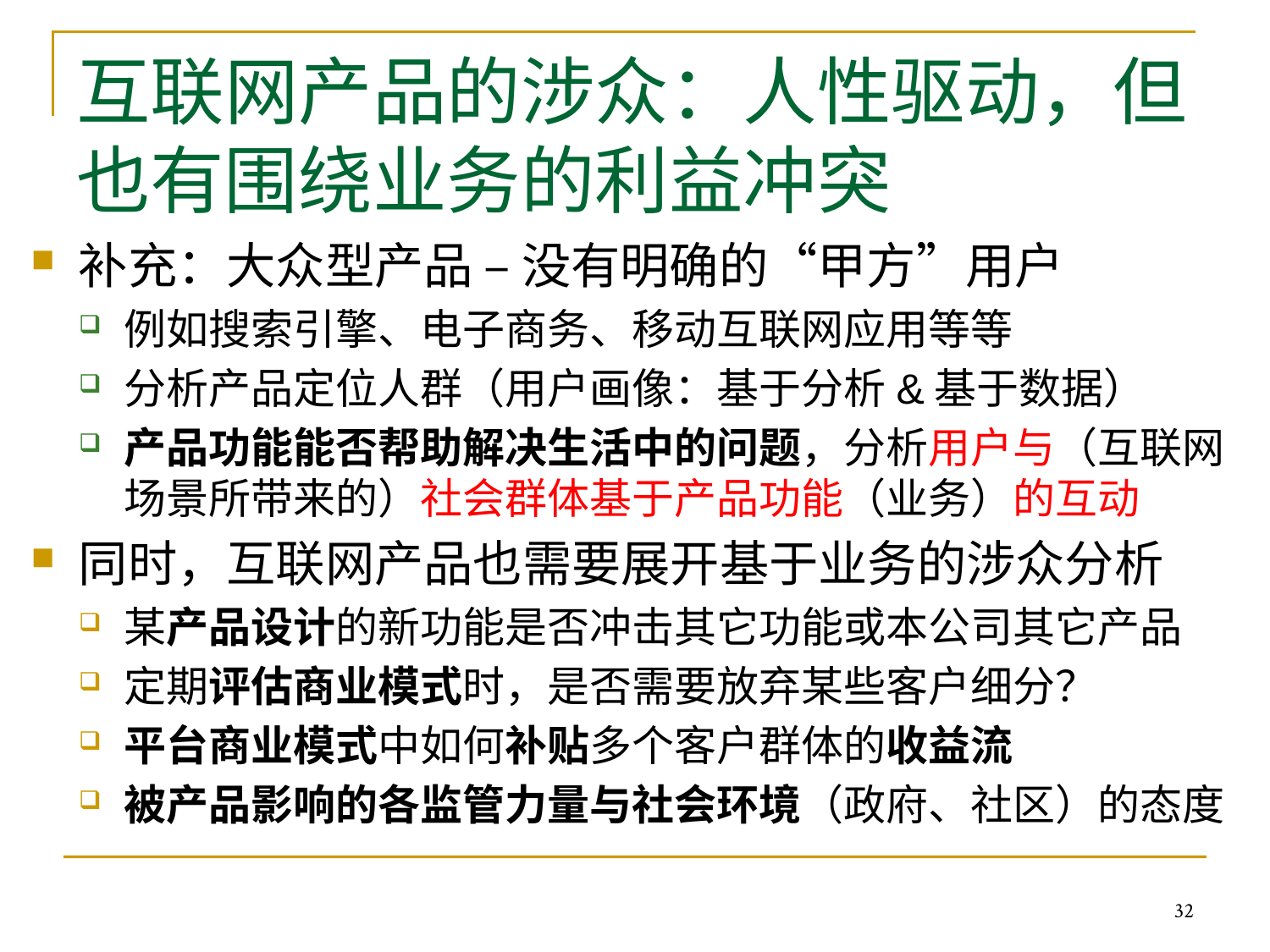

# 互联网产品的涉众：人性驱动，但也有围绕业务的利益冲突
补充：大众型产品 – 没有明确的“甲方”用户
例如搜索引擎、电子商务、移动互联网应用等等
分析产品定位人群（用户画像：基于分析&基于数据）
产品功能能否帮助解决生活中的问题，分析用户与（互联网场景所带来的）社会群体基于产品功能（业务）的互动
同时，互联网产品也需要展开基于业务的涉众分析
某产品设计的新功能是否冲击其它功能或本公司其它产品
定期评估商业模式时，是否需要放弃某些客户细分？
平台商业模式中如何补贴多个客户群体的收益流
被产品影响的各监管力量与社会环境（政府、社区）的态度
32